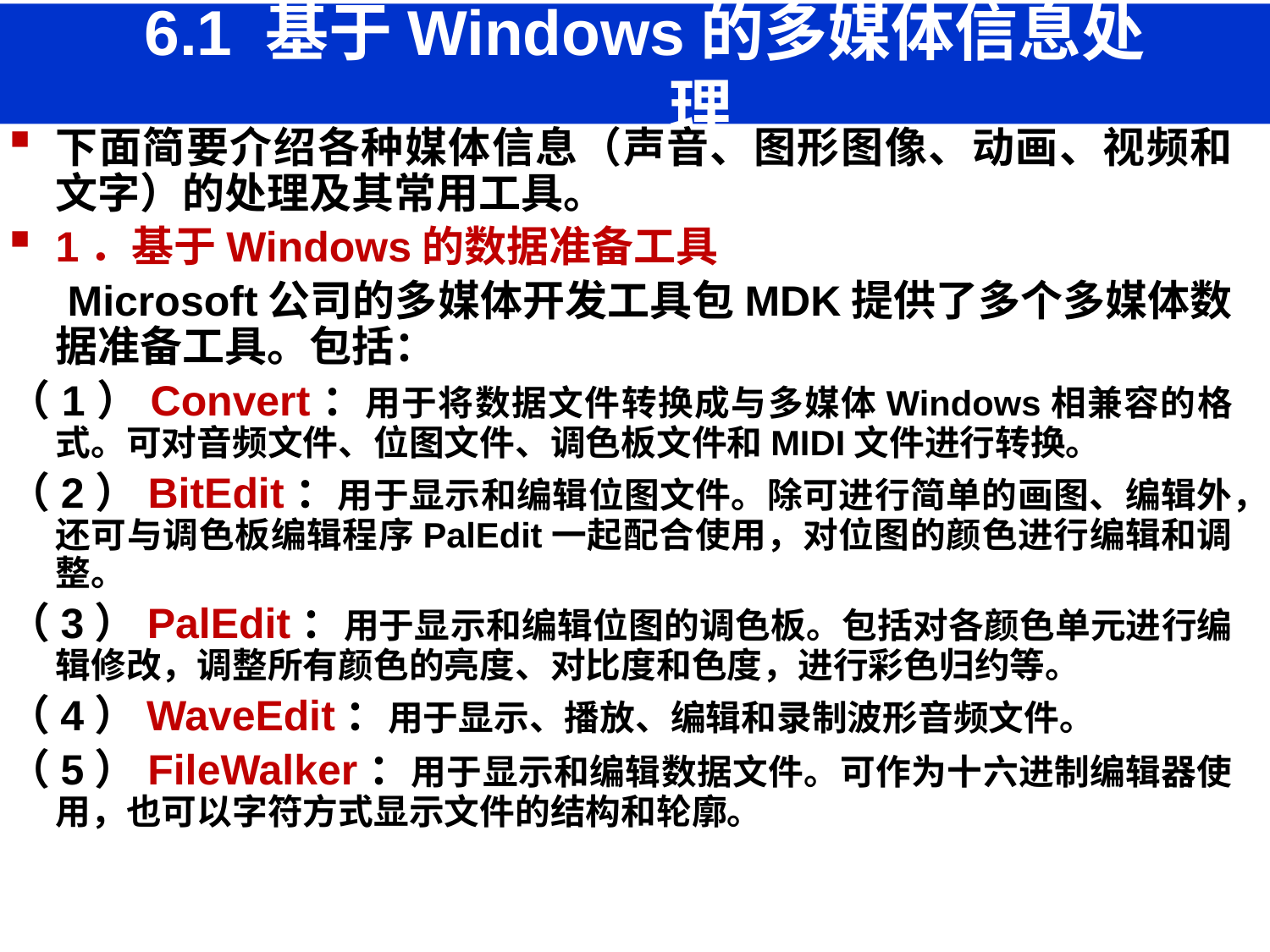

# 6.1 基于Windows的多媒体信息处理
下面简要介绍各种媒体信息（声音、图形图像、动画、视频和文字）的处理及其常用工具。
1．基于Windows的数据准备工具
     Microsoft公司的多媒体开发工具包MDK提供了多个多媒体数据准备工具。包括：
（1）Convert：用于将数据文件转换成与多媒体Windows相兼容的格式。可对音频文件、位图文件、调色板文件和MIDI文件进行转换。
（2）BitEdit：用于显示和编辑位图文件。除可进行简单的画图、编辑外，还可与调色板编辑程序PalEdit一起配合使用，对位图的颜色进行编辑和调整。
（3）PalEdit：用于显示和编辑位图的调色板。包括对各颜色单元进行编辑修改，调整所有颜色的亮度、对比度和色度，进行彩色归约等。
（4）WaveEdit：用于显示、播放、编辑和录制波形音频文件。
（5）FileWalker：用于显示和编辑数据文件。可作为十六进制编辑器使用，也可以字符方式显示文件的结构和轮廓。